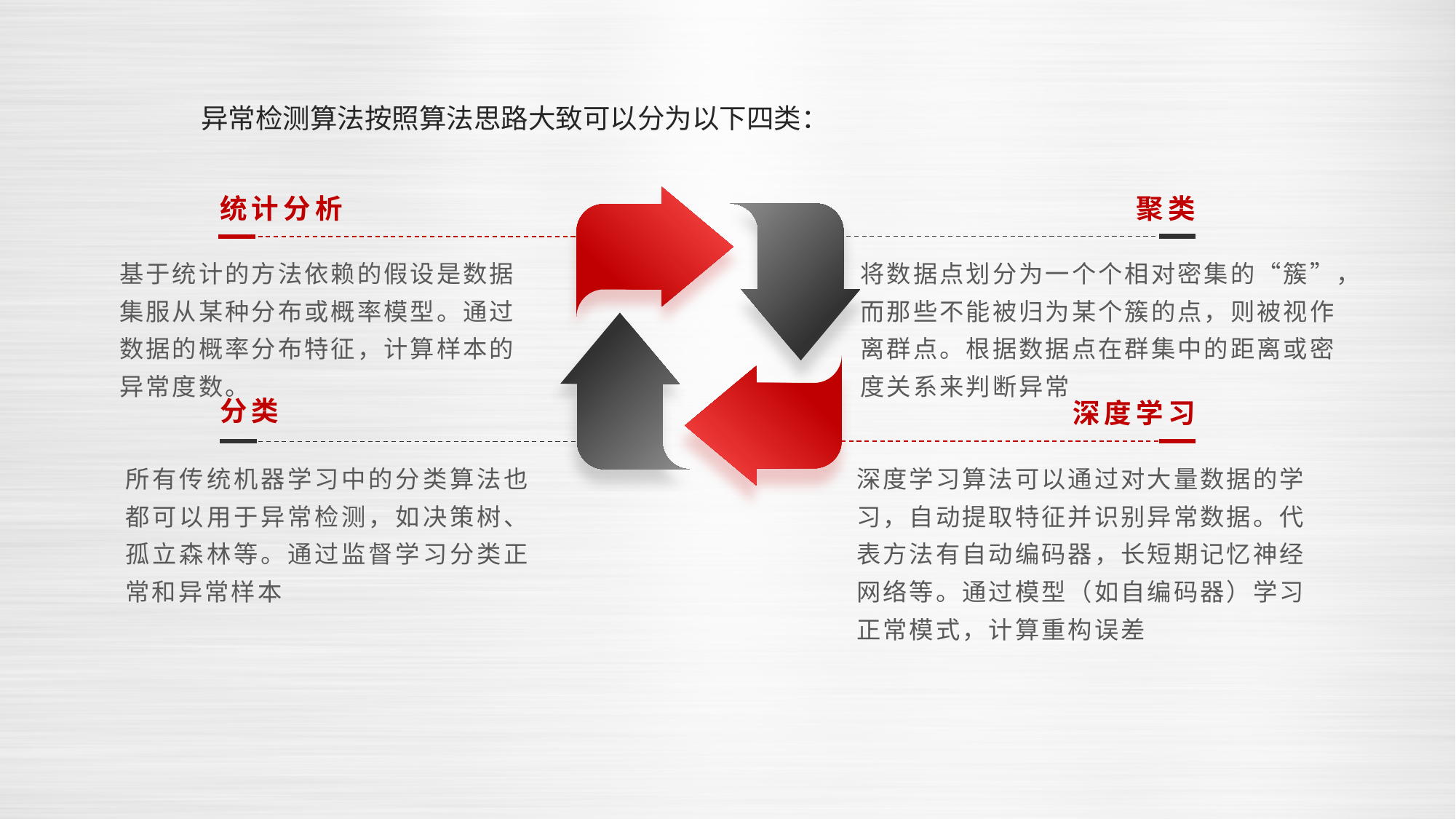

异常检测算法按照算法思路大致可以分为以下四类：

统计分析
聚类

基于统计的方法依赖的假设是数据集服从某种分布或概率模型。通过数据的概率分布特征，计算样本的异常度数。
将数据点划分为一个个相对密集的“簇”，而那些不能被归为某个簇的点，则被视作离群点。根据数据点在群集中的距离或密度关系来判断异常

深度学习
分类

所有传统机器学习中的分类算法也都可以用于异常检测，如决策树、孤立森林等。通过监督学习分类正常和异常样本
深度学习算法可以通过对大量数据的学习，自动提取特征并识别异常数据。代表方法有自动编码器，长短期记忆神经网络等。通过模型（如自编码器）学习正常模式，计算重构误差